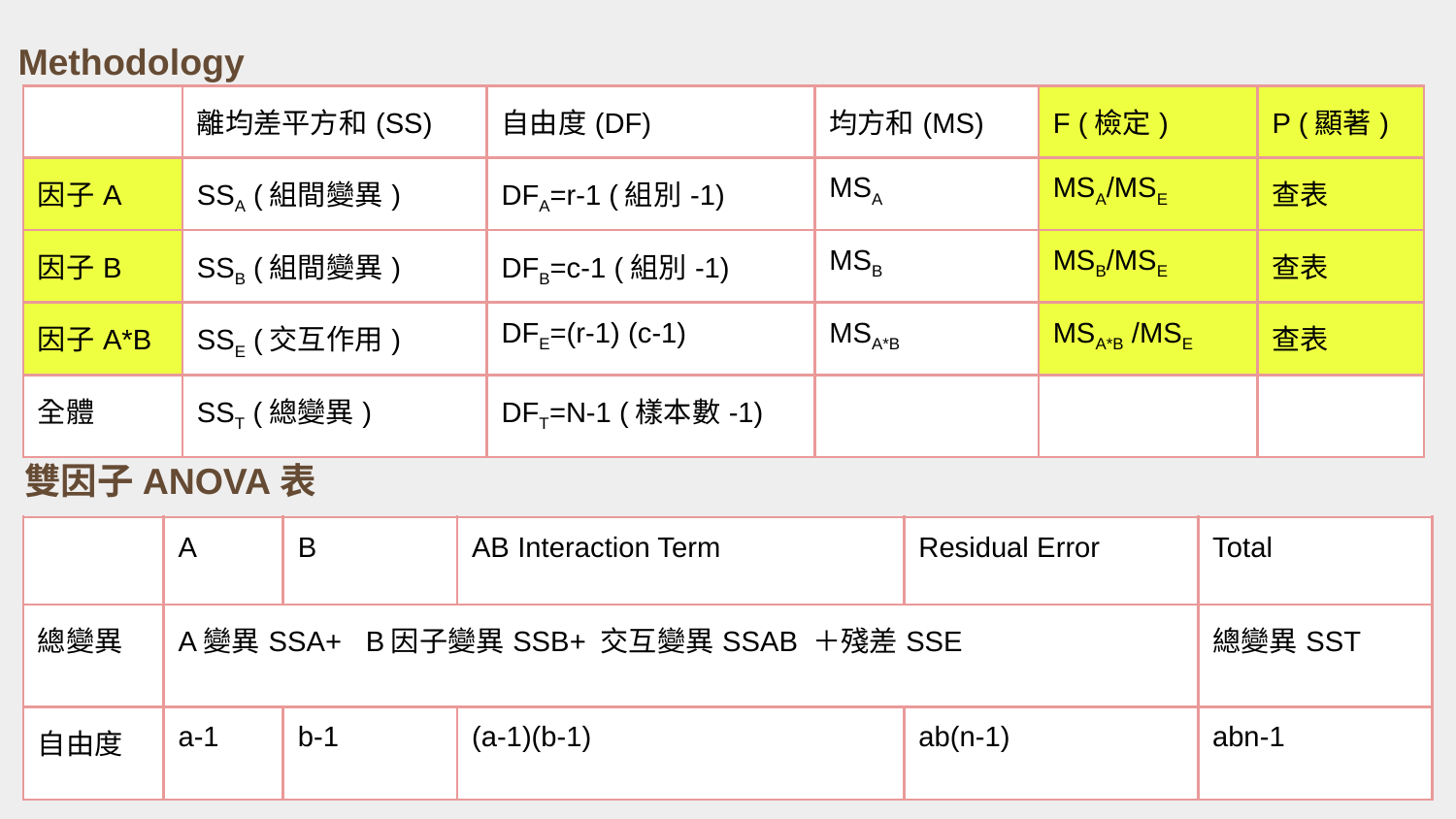

Methodology
|  | 離均差平方和(SS) | 自由度(DF) | 均方和(MS) | F (檢定) | P (顯著) |
| --- | --- | --- | --- | --- | --- |
| 因子A | SSA (組間變異) | DFA=r-1 (組別-1) | MSA | MSA/MSE | 查表 |
| 因子B | SSB (組間變異) | DFB=c-1 (組別-1) | MSB | MSB/MSE | 查表 |
| 因子A\*B | SSE (交互作用) | DFE=(r-1) (c-1) | MSA\*B | MSA\*B /MSE | 查表 |
| 全體 | SST (總變異) | DFT=N-1 (樣本數-1) |  |  |  |
雙因子ANOVA表
|  | A | B | AB Interaction Term | Residual Error | Total |
| --- | --- | --- | --- | --- | --- |
| 總變異 | A變異SSA+ B因子變異SSB+ 交互變異SSAB ＋殘差SSE |  |  |  | 總變異SST |
| 自由度 | a-1 | b-1 | (a-1)(b-1) | ab(n-1) | abn-1 |